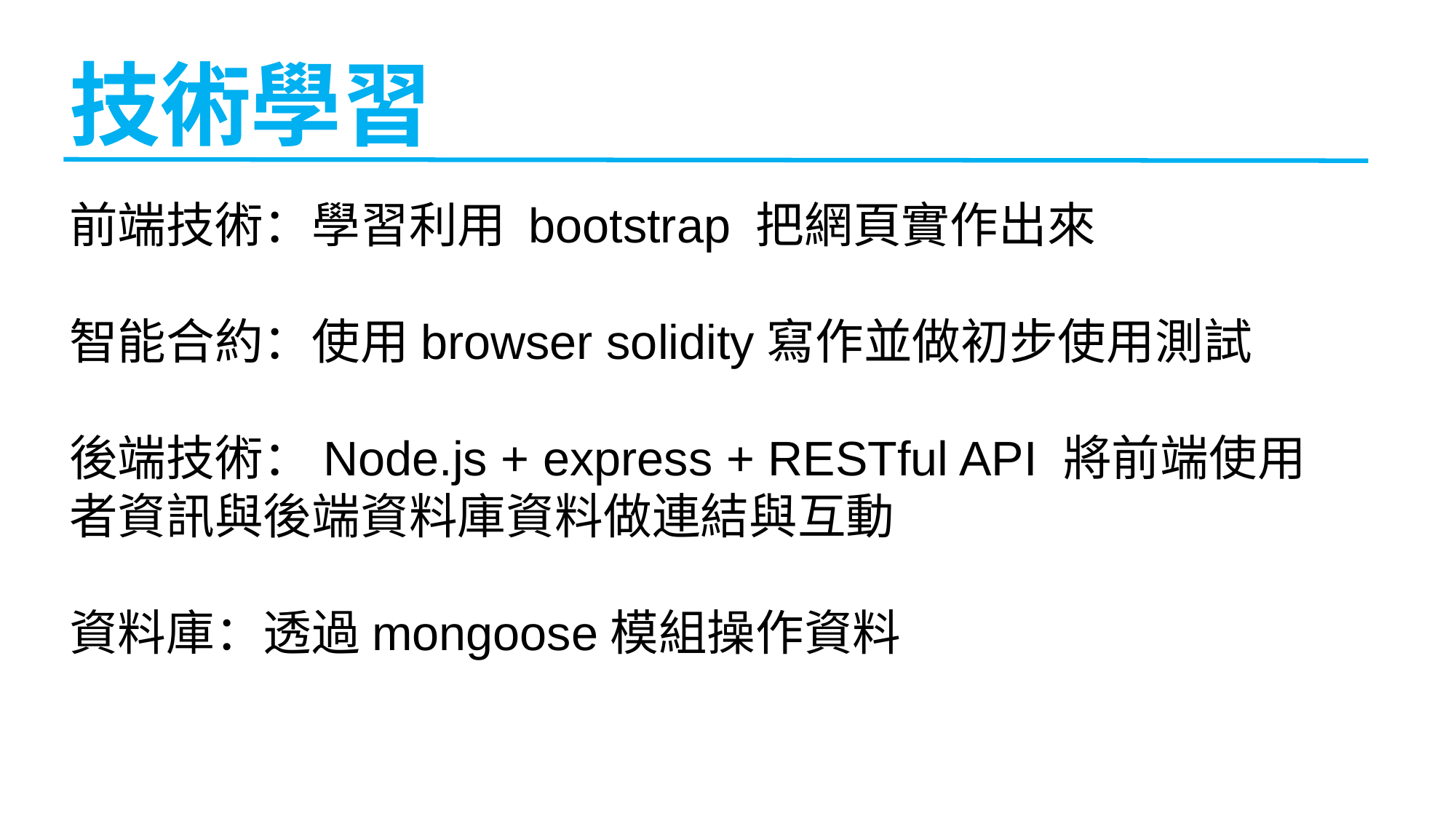

# 技術學習

前端技術：學習利用 bootstrap 把網頁實作出來

智能合約：使用browser solidity寫作並做初步使用測試

後端技術：Node.js + express + RESTful API 將前端使用者資訊與後端資料庫資料做連結與互動

資料庫：透過mongoose模組操作資料